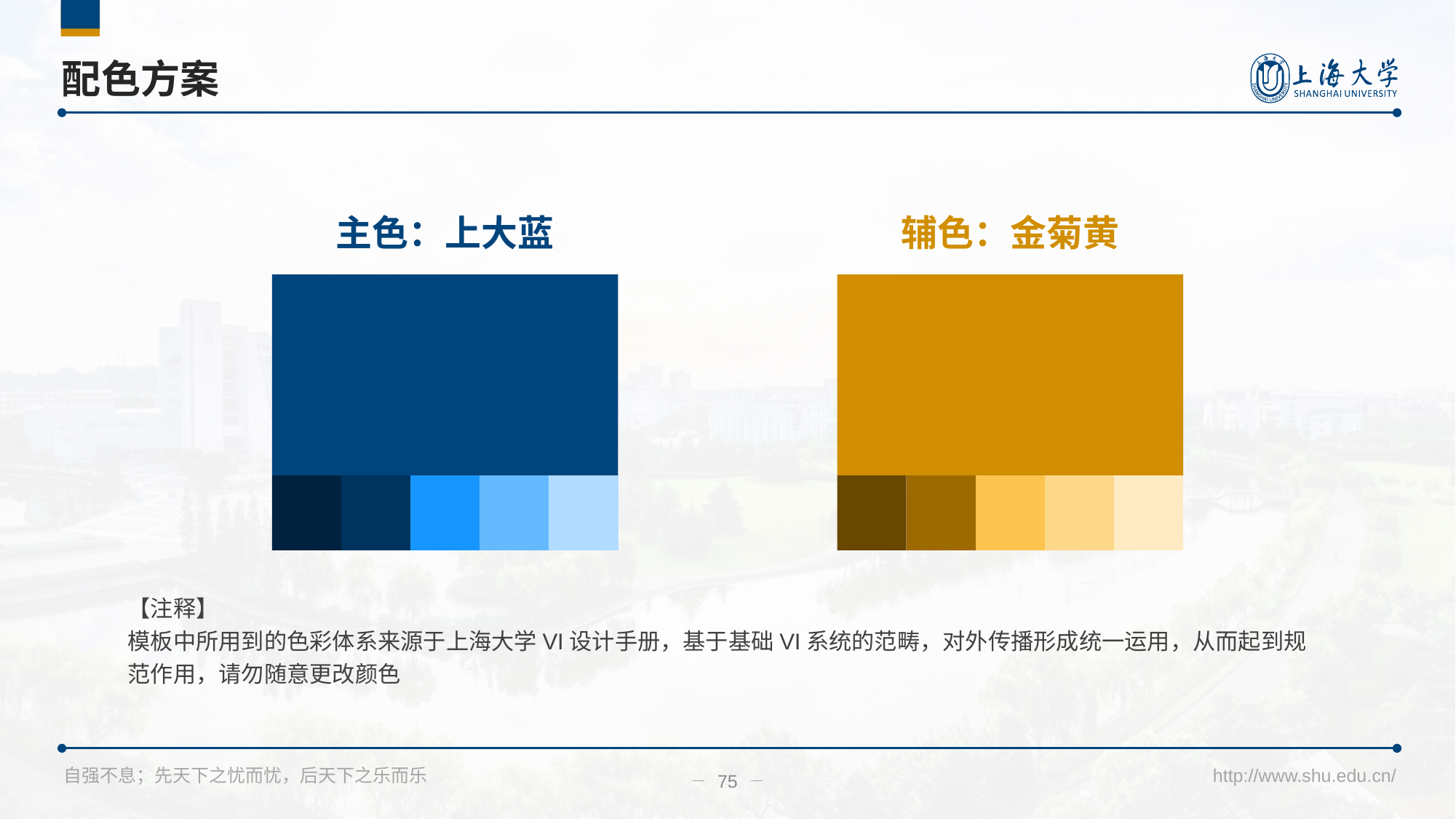

# 配色方案
主色：上大蓝
辅色：金菊黄

【注释】
模板中所用到的色彩体系来源于上海大学VI设计手册，基于基础VI系统的范畴，对外传播形成统一运用，从而起到规范作用，请勿随意更改颜色
75